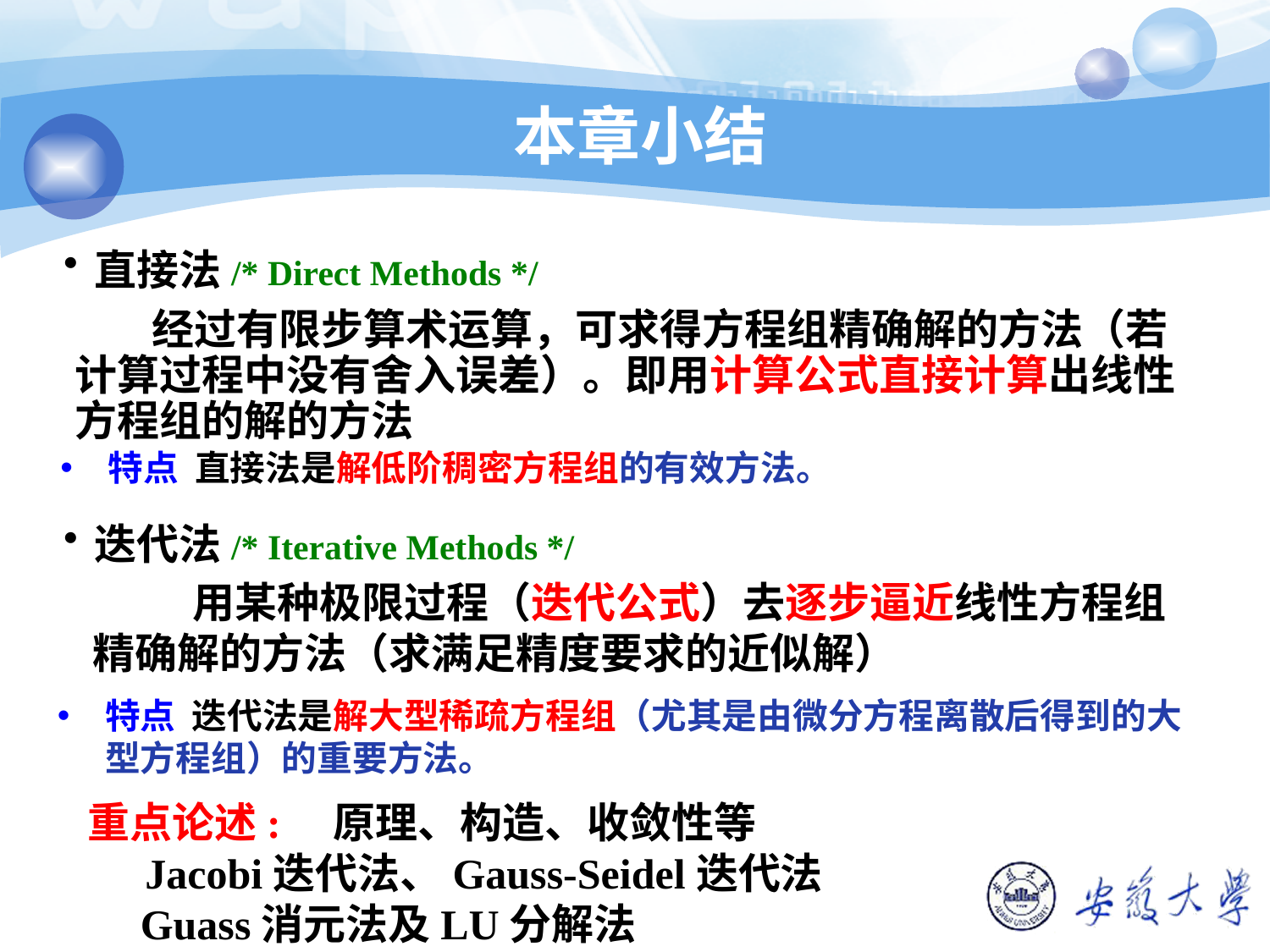

# 本章小结
直接法/* Direct Methods */
            经过有限步算术运算，可求得方程组精确解的方法（若计算过程中没有舍入误差）。即用计算公式直接计算出线性方程组的解的方法

特点  直接法是解低阶稠密方程组的有效方法。
迭代法/* Iterative Methods */
用某种极限过程（迭代公式）去逐步逼近线性方程组精确解的方法（求满足精度要求的近似解）
特点  迭代法是解大型稀疏方程组（尤其是由微分方程离散后得到的大型方程组）的重要方法。
重点论述:    原理、构造、收敛性等
     Jacobi迭代法、Gauss-Seidel迭代法
     Guass消元法及LU分解法